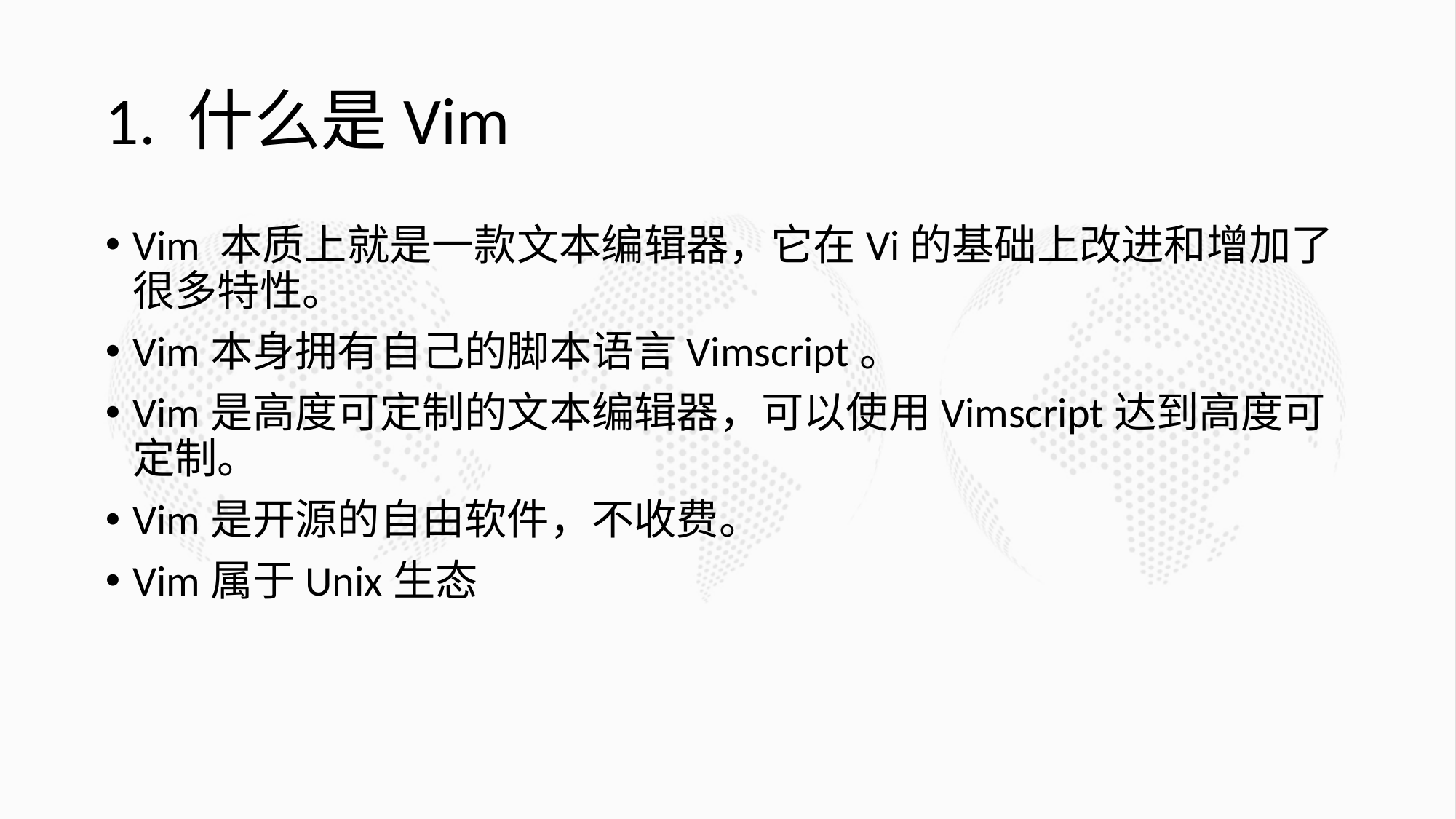

# 1. 什么是Vim
Vim 本质上就是一款文本编辑器，它在Vi的基础上改进和增加了很多特性。
Vim本身拥有自己的脚本语言Vimscript。
Vim是高度可定制的文本编辑器，可以使用Vimscript达到高度可定制。
Vim是开源的自由软件，不收费。
Vim属于Unix生态